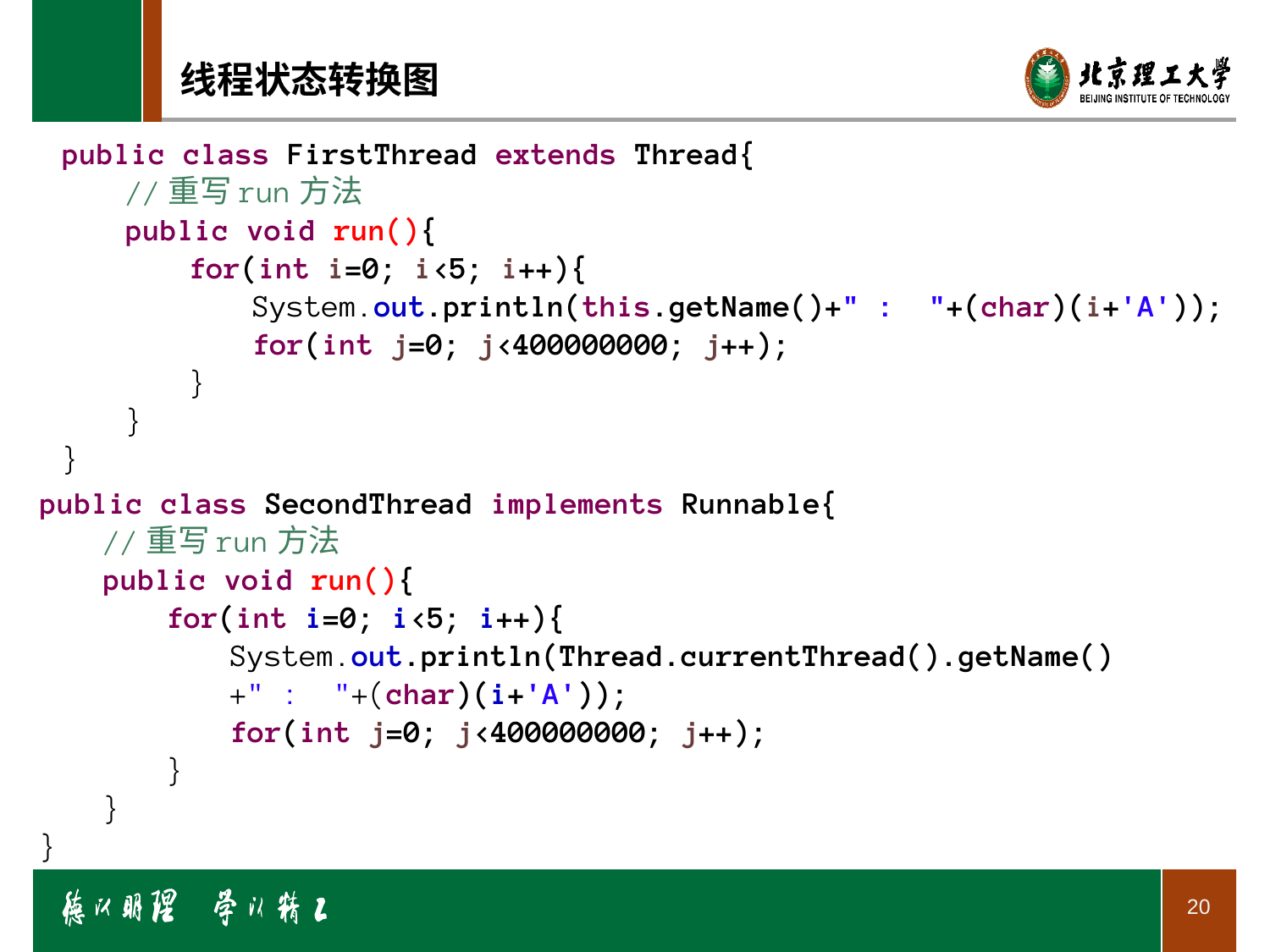

# 线程状态转换图
public class FirstThread extends Thread{
//重写run方法
public void run(){
for(int i=0; i<5; i++){
System.out.println(this.getName()+" :  "+(char)(i+'A'));
for(int j=0; j<400000000; j++);
}
}
}
public class SecondThread implements Runnable{
//重写run方法
public void run(){
for(int i=0; i<5; i++){
System.out.println(Thread.currentThread().getName()
+" :  "+(char)(i+'A'));
for(int j=0; j<400000000; j++);
}
}
}